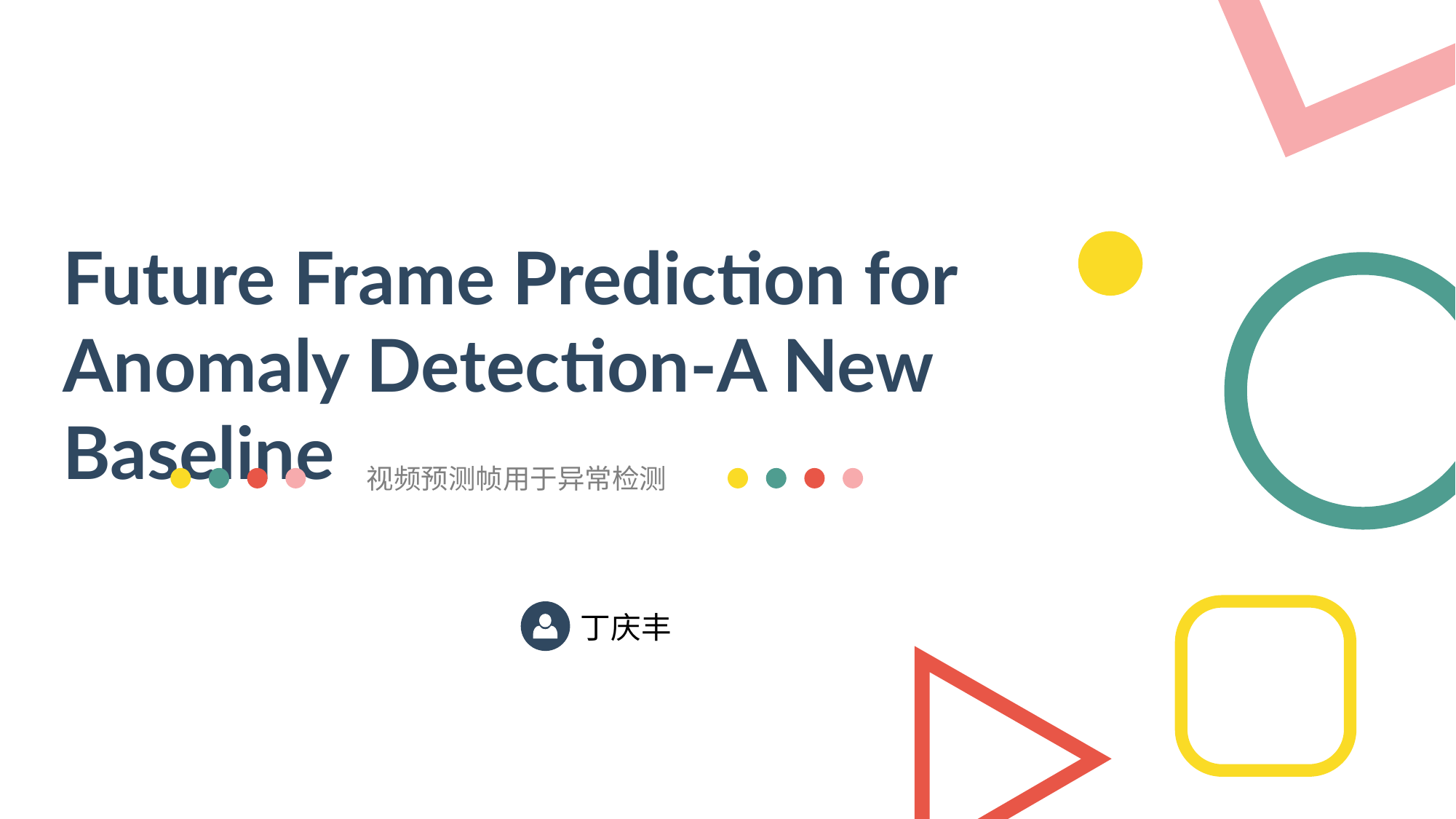

Future Frame Prediction for Anomaly Detection-A New Baseline

视频预测帧用于异常检测

丁庆丰